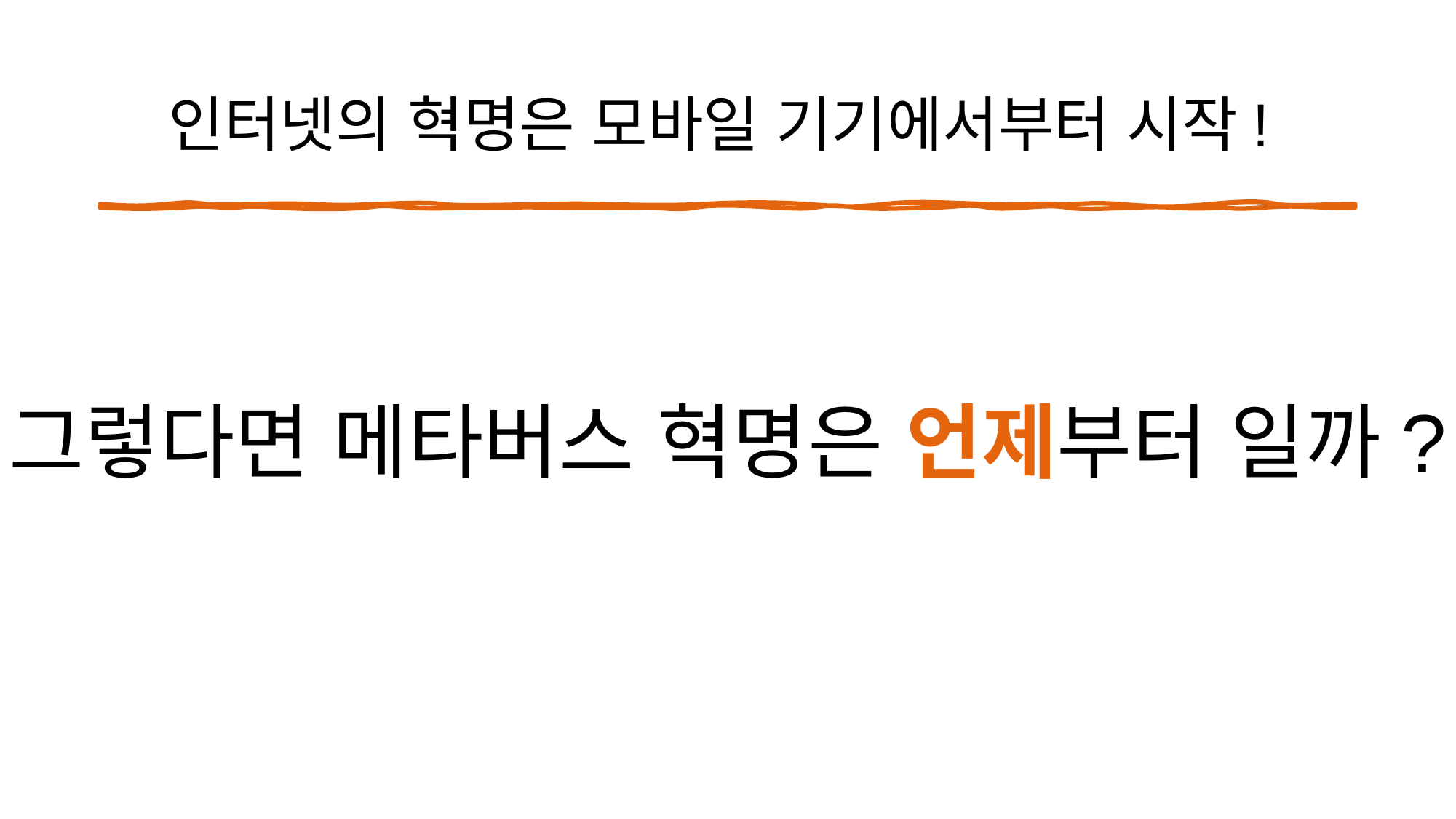

# 인터넷의 혁명은 모바일 기기에서부터 시작!
그렇다면 메타버스 혁명은 언제부터 일까?